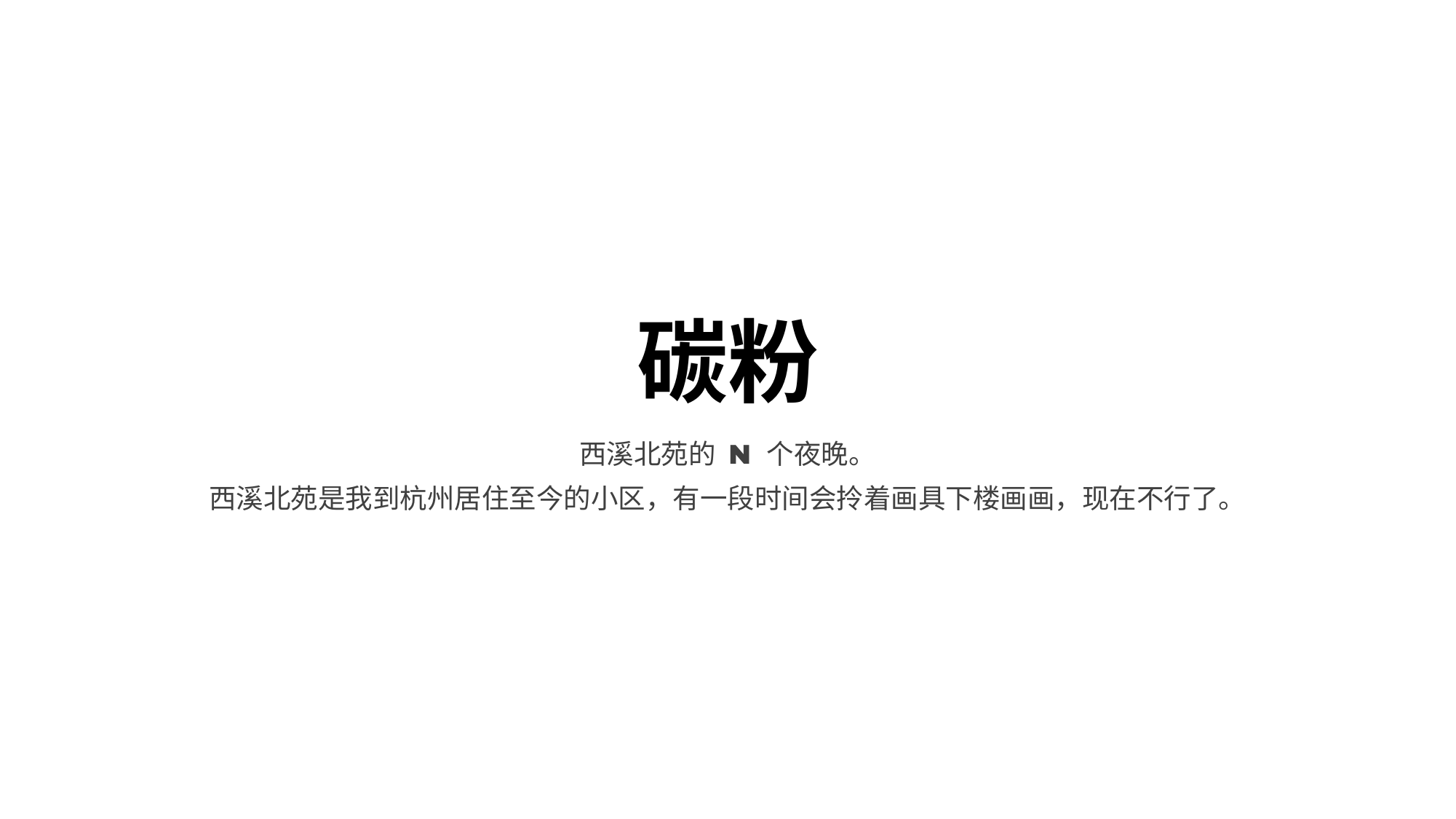

# 碳粉
西溪北苑的 N 个夜晚。
西溪北苑是我到杭州居住至今的小区，有一段时间会拎着画具下楼画画，现在不行了。